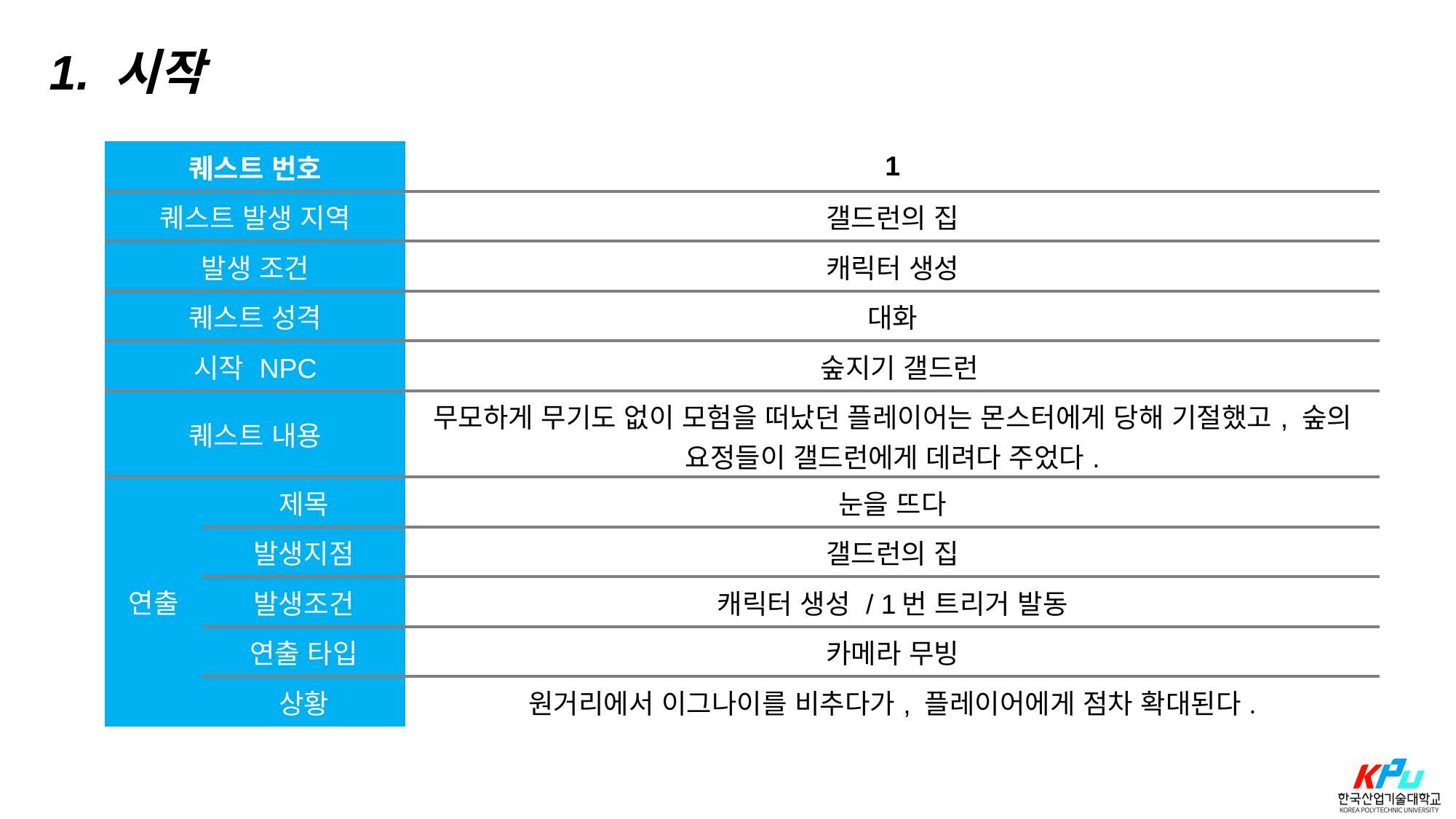

1. 시작
| 퀘스트 번호 |  | 1 |
| --- | --- | --- |
| 퀘스트 발생 지역 |  | 갤드런의 집 |
| 발생 조건 |  | 캐릭터 생성 |
| 퀘스트 성격 |  | 대화 |
| 시작 NPC |  | 숲지기 갤드런 |
| 퀘스트 내용 |  | 무모하게 무기도 없이 모험을 떠났던 플레이어는 몬스터에게 당해 기절했고, 숲의 요정들이 갤드런에게 데려다 주었다. |
| 연출 | 제목 | 눈을 뜨다 |
|  | 발생지점 | 갤드런의 집 |
|  | 발생조건 | 캐릭터 생성 / 1번 트리거 발동 |
|  | 연출 타입 | 카메라 무빙 |
|  | 상황 | 원거리에서 이그나이를 비추다가, 플레이어에게 점차 확대된다. |